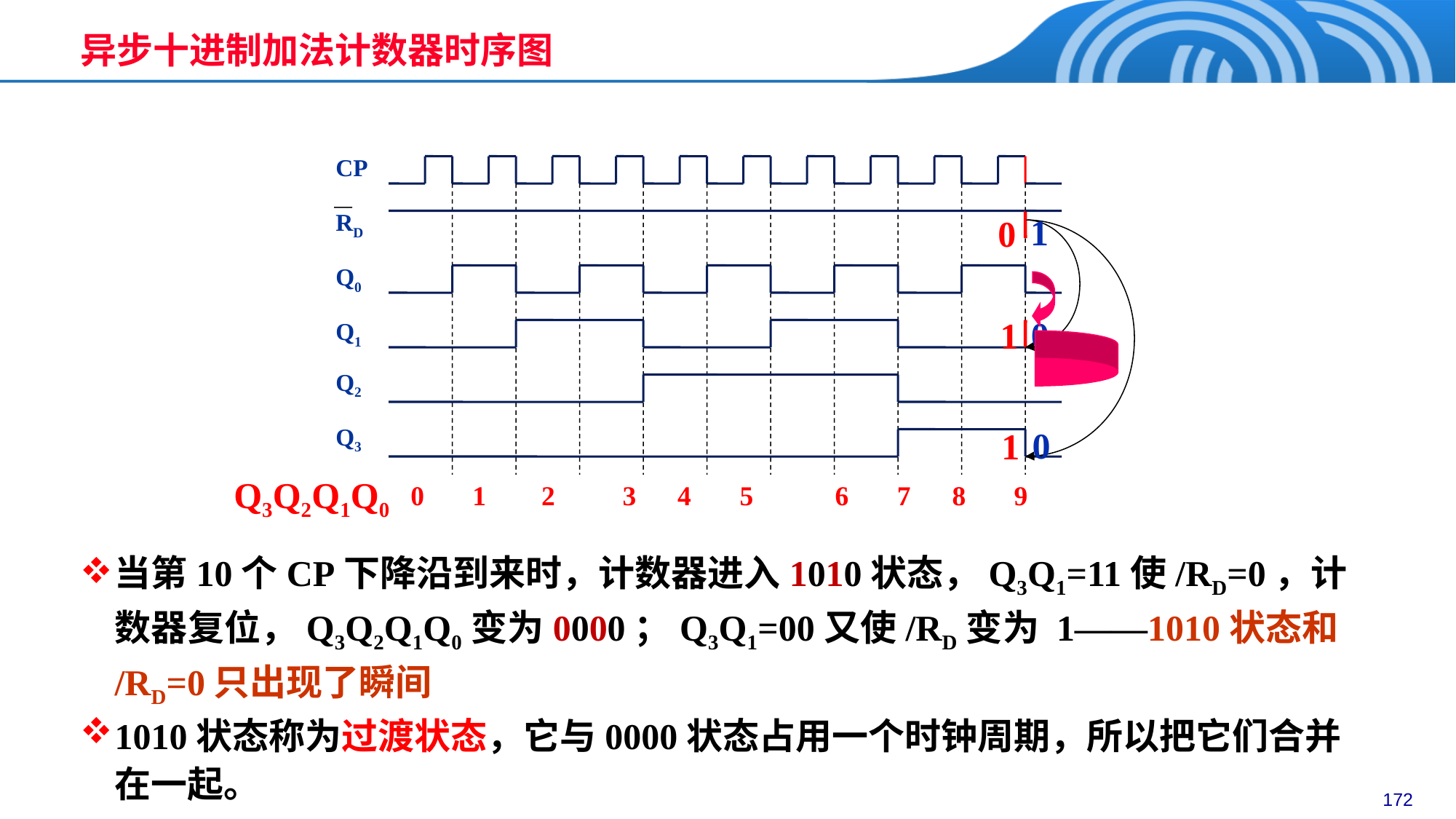

异步十进制加法计数器时序图
CP
RD

Q0
Q1
Q2
Q3

1
0

0
1

0
1
Q3Q2Q1Q0
0       1        2   　 3      4       5      　6       7      8       9
当第10个CP下降沿到来时，计数器进入1010状态，Q3Q1=11使/RD=0，计数器复位，Q3Q2Q1Q0变为0000；Q3Q1=00又使/RD变为 1——1010状态和/RD=0只出现了瞬间
1010状态称为过渡状态，它与0000状态占用一个时钟周期，所以把它们合并在一起。